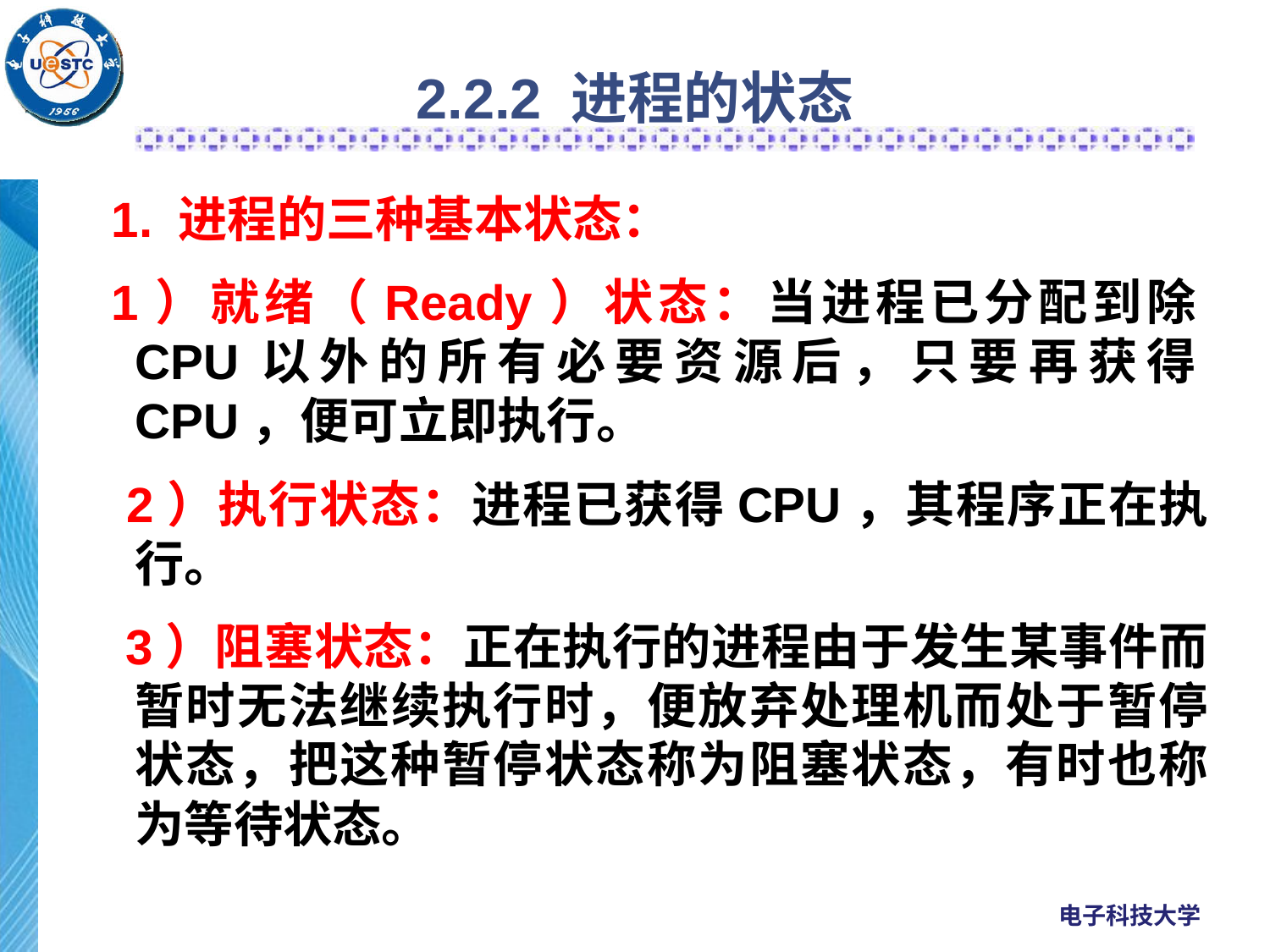

# 2.2.2 进程的状态
1. 进程的三种基本状态：
1）就绪（Ready）状态：当进程已分配到除CPU以外的所有必要资源后，只要再获得CPU，便可立即执行。
 2）执行状态：进程已获得CPU，其程序正在执行。
 3）阻塞状态：正在执行的进程由于发生某事件而暂时无法继续执行时，便放弃处理机而处于暂停状态，把这种暂停状态称为阻塞状态，有时也称为等待状态。